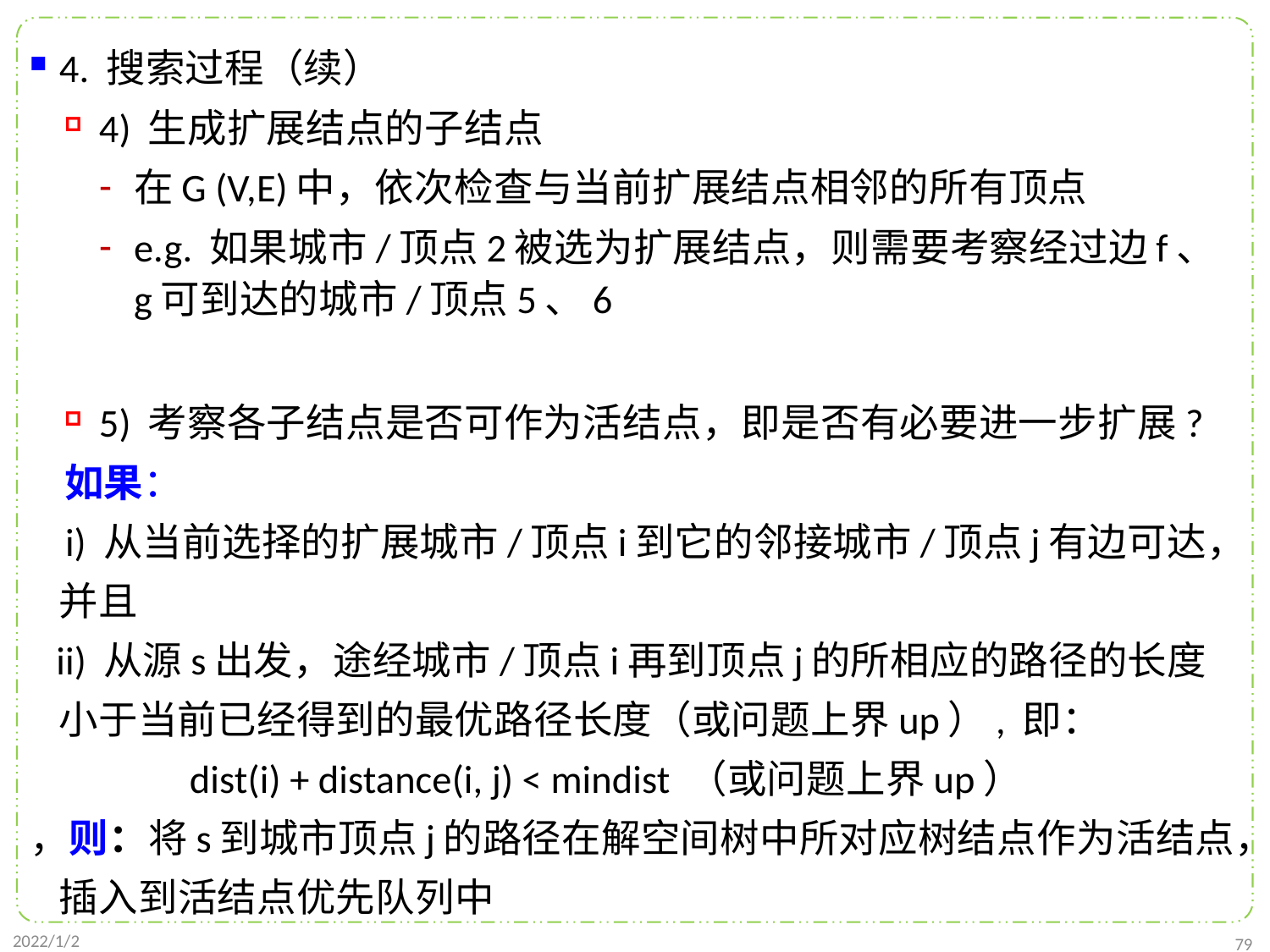

4. 搜索过程（续）
4) 生成扩展结点的子结点
在G (V,E)中，依次检查与当前扩展结点相邻的所有顶点
e.g. 如果城市/顶点2被选为扩展结点，则需要考察经过边f、g可到达的城市/顶点5、6

5) 考察各子结点是否可作为活结点，即是否有必要进一步扩展?
如果：
    i) 从当前选择的扩展城市/顶点i到它的邻接城市/顶点j有边可达，并且
   ii) 从源s出发，途经城市/顶点i再到顶点j的所相应的路径的长度小于当前已经得到的最优路径长度（或问题上界up）, 即：
                  dist(i) + distance(i, j) < mindist （或问题上界up）
，则：将s到城市顶点j的路径在解空间树中所对应树结点作为活结点，插入到活结点优先队列中

2022/1/2
79